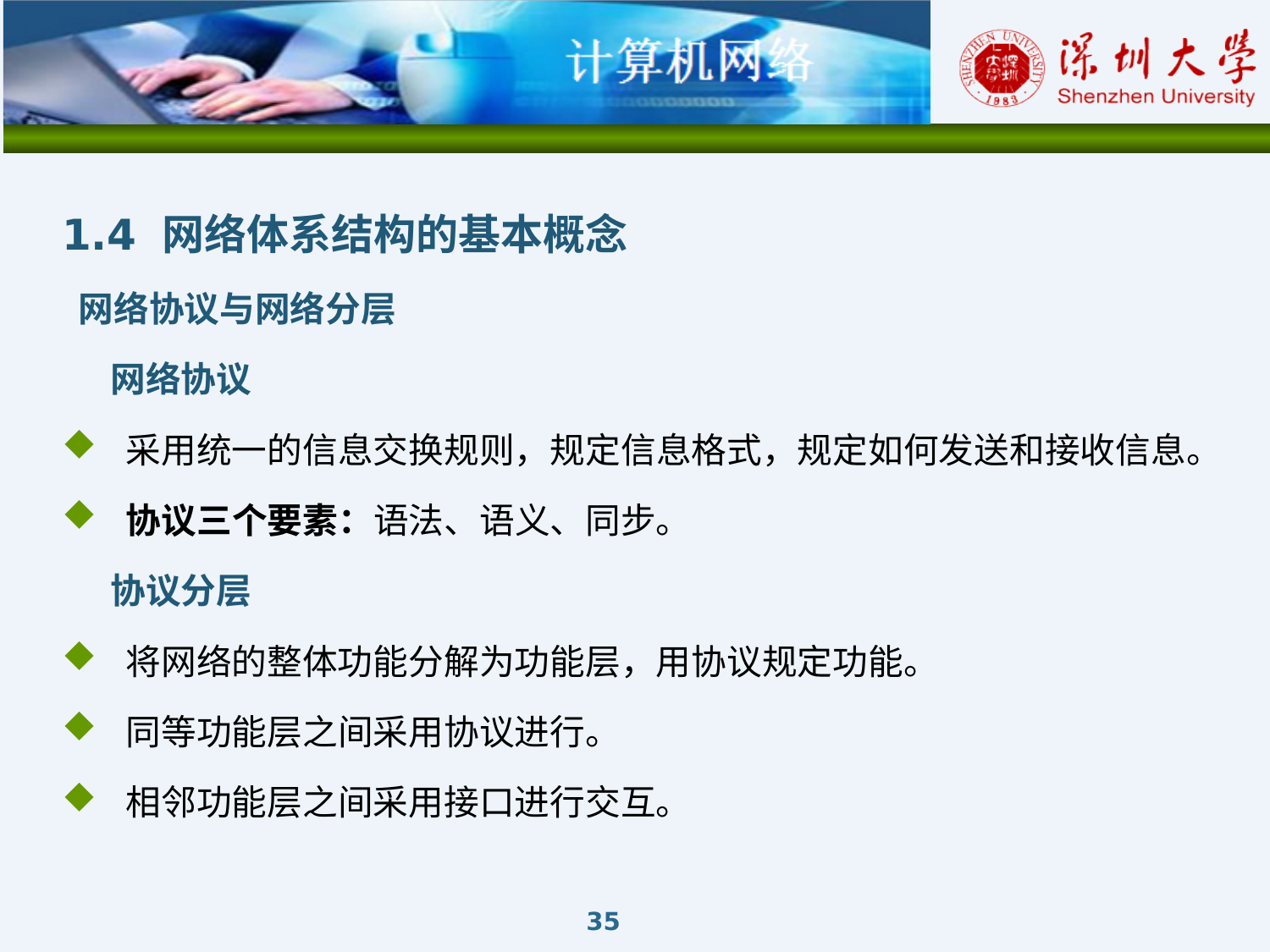

1.4 网络体系结构的基本概念
 网络协议与网络分层
     网络协议
 采用统一的信息交换规则，规定信息格式，规定如何发送和接收信息。
 协议三个要素：语法、语义、同步。
     协议分层
 将网络的整体功能分解为功能层，用协议规定功能。
 同等功能层之间采用协议进行。
 相邻功能层之间采用接口进行交互。
35